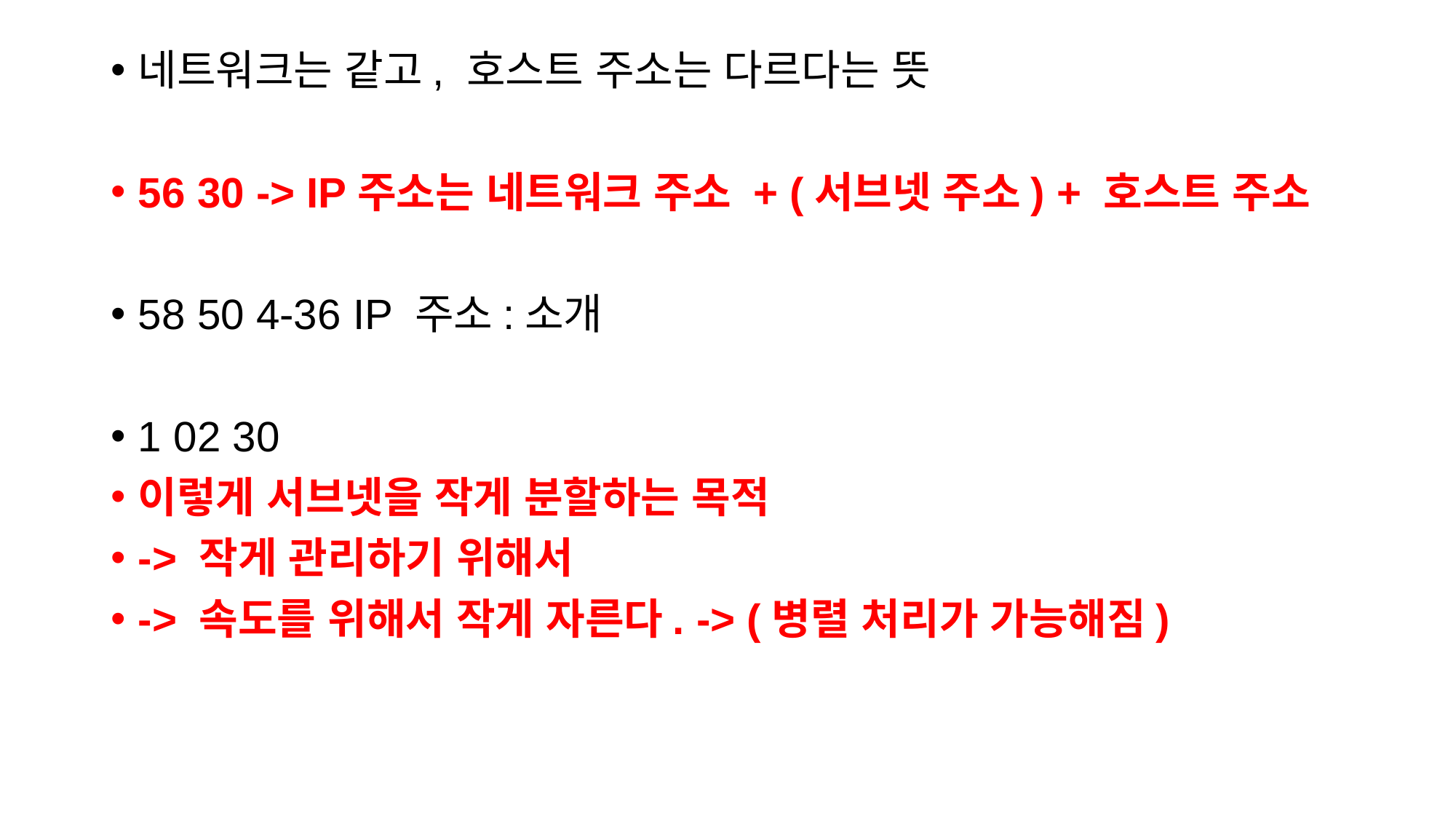

네트워크는 같고, 호스트 주소는 다르다는 뜻

56 30 -> IP주소는 네트워크 주소 + (서브넷 주소) + 호스트 주소

58 50 4-36 IP 주소:소개

1 02 30
이렇게 서브넷을 작게 분할하는 목적
-> 작게 관리하기 위해서
-> 속도를 위해서 작게 자른다. -> (병렬 처리가 가능해짐)